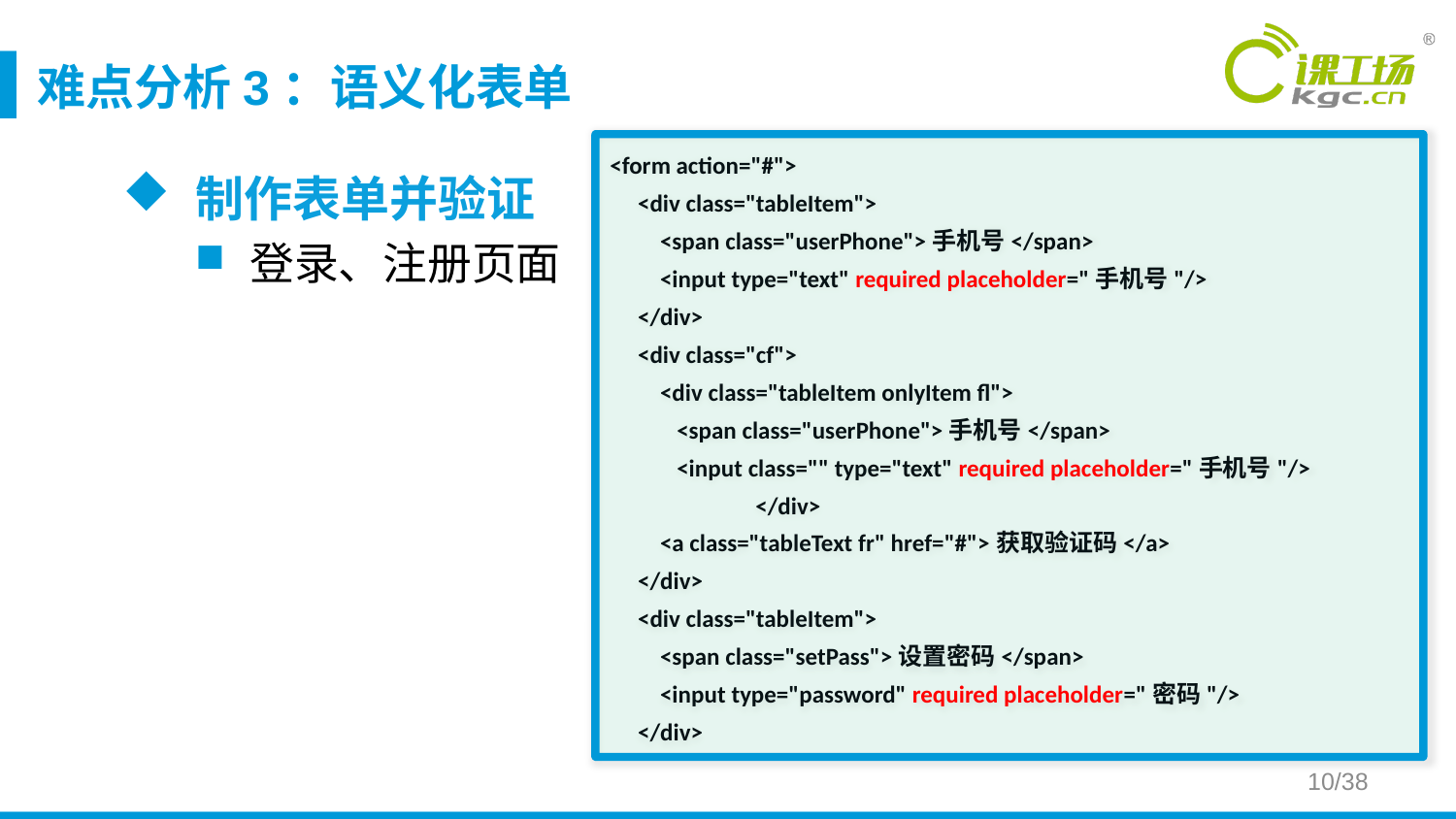

# 难点分析3：语义化表单
<form action="#">
     <div class="tableItem">
         <span class="userPhone">手机号</span>
         <input type="text" required placeholder="手机号"/>
     </div>
     <div class="cf">
         <div class="tableItem onlyItem fl">
            <span class="userPhone">手机号</span>
            <input class="" type="text" required placeholder="手机号"/>
     	</div>
         <a class="tableText fr" href="#">获取验证码</a>
     </div>
     <div class="tableItem">
         <span class="setPass">设置密码</span>
         <input type="password" required placeholder="密码"/>
     </div>
制作表单并验证
登录、注册页面
10/38